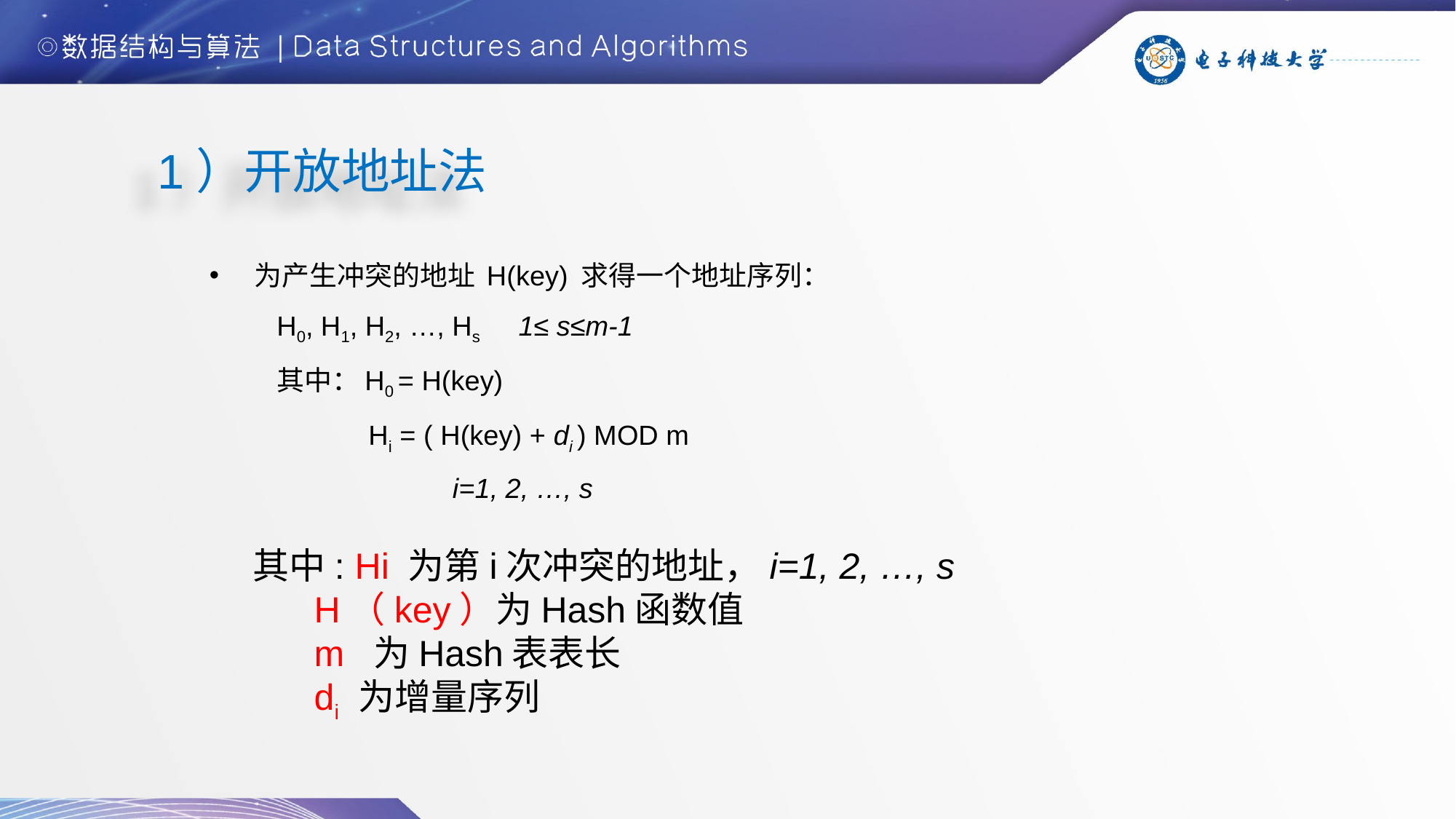

1）开放地址法
为产生冲突的地址 H(key) 求得一个地址序列：
H0, H1, H2, …, Hs     1≤ s≤m-1
其中：H0 = H(key)
            Hi = ( H(key) + di ) MOD m
                       i=1, 2, …, s
其中: Hi 为第i次冲突的地址，i=1, 2, …, s
      H（key）为Hash函数值
      m  为Hash表表长
      di 为增量序列